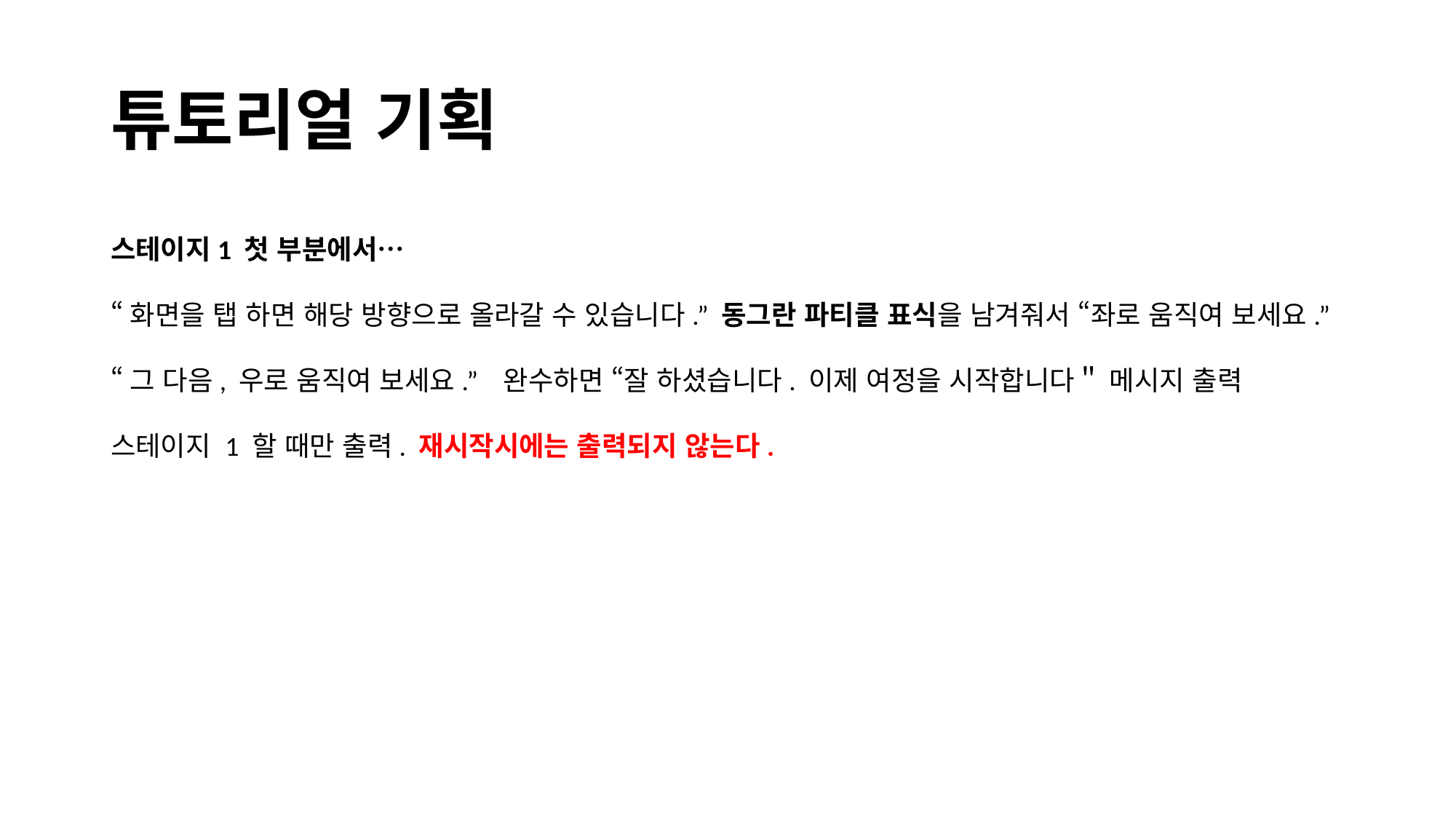

# 튜토리얼 기획
스테이지1 첫 부분에서…

“화면을 탭 하면 해당 방향으로 올라갈 수 있습니다.” 동그란 파티클 표식을 남겨줘서 “좌로 움직여 보세요.”

“그 다음, 우로 움직여 보세요.”   완수하면 “잘 하셨습니다. 이제 여정을 시작합니다＂ 메시지 출력

스테이지 1 할 때만 출력. 재시작시에는 출력되지 않는다.